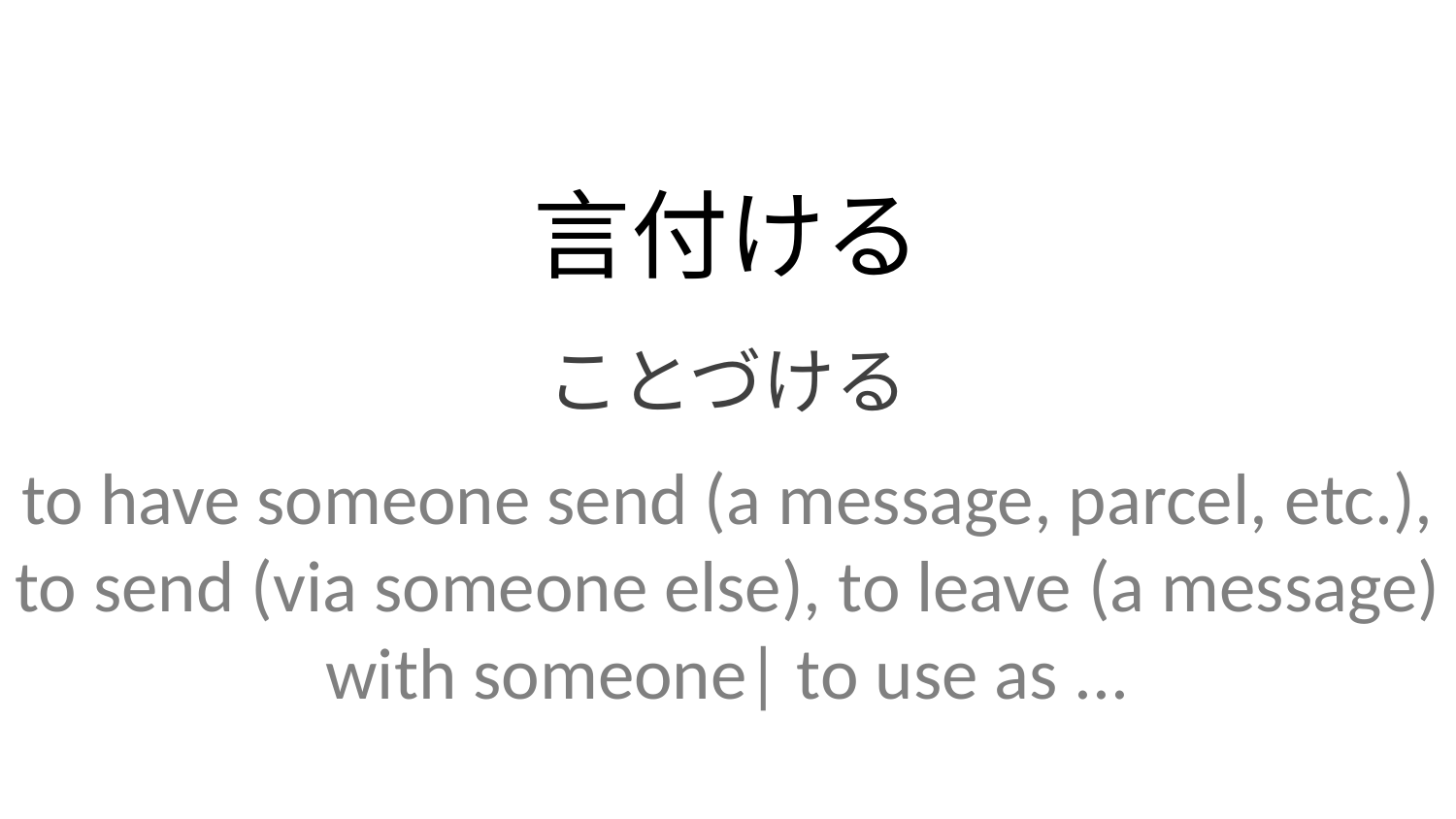

言付ける

ことづける
to have someone send (a message, parcel, etc.), to send (via someone else), to leave (a message) with someone| to use as ...